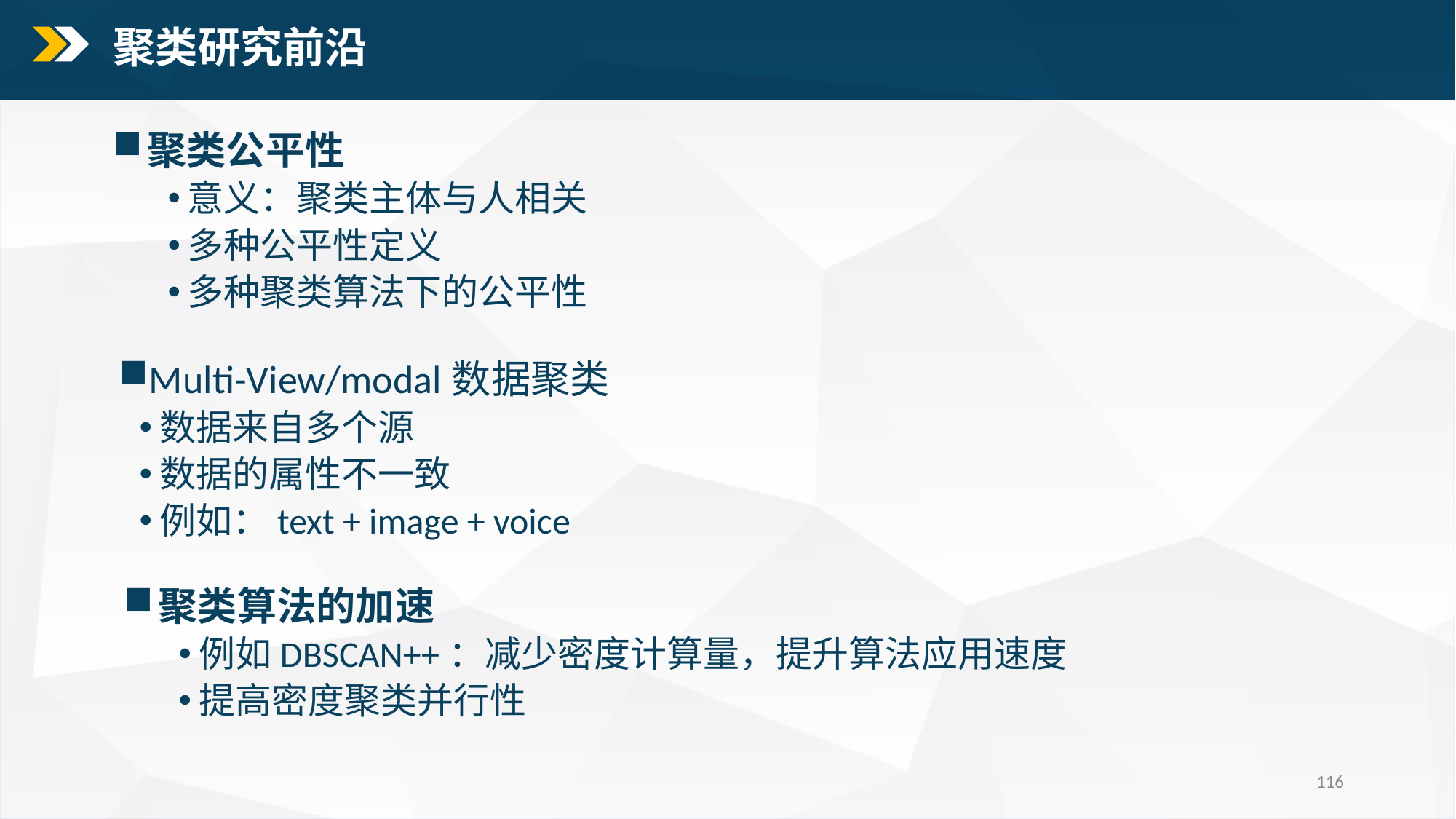

聚类研究前沿
聚类公平性
意义：聚类主体与人相关
多种公平性定义
多种聚类算法下的公平性

Multi-View/modal数据聚类
数据来自多个源
数据的属性不一致
例如：text + image + voice

聚类算法的加速
例如DBSCAN++：减少密度计算量，提升算法应用速度
提高密度聚类并行性
116